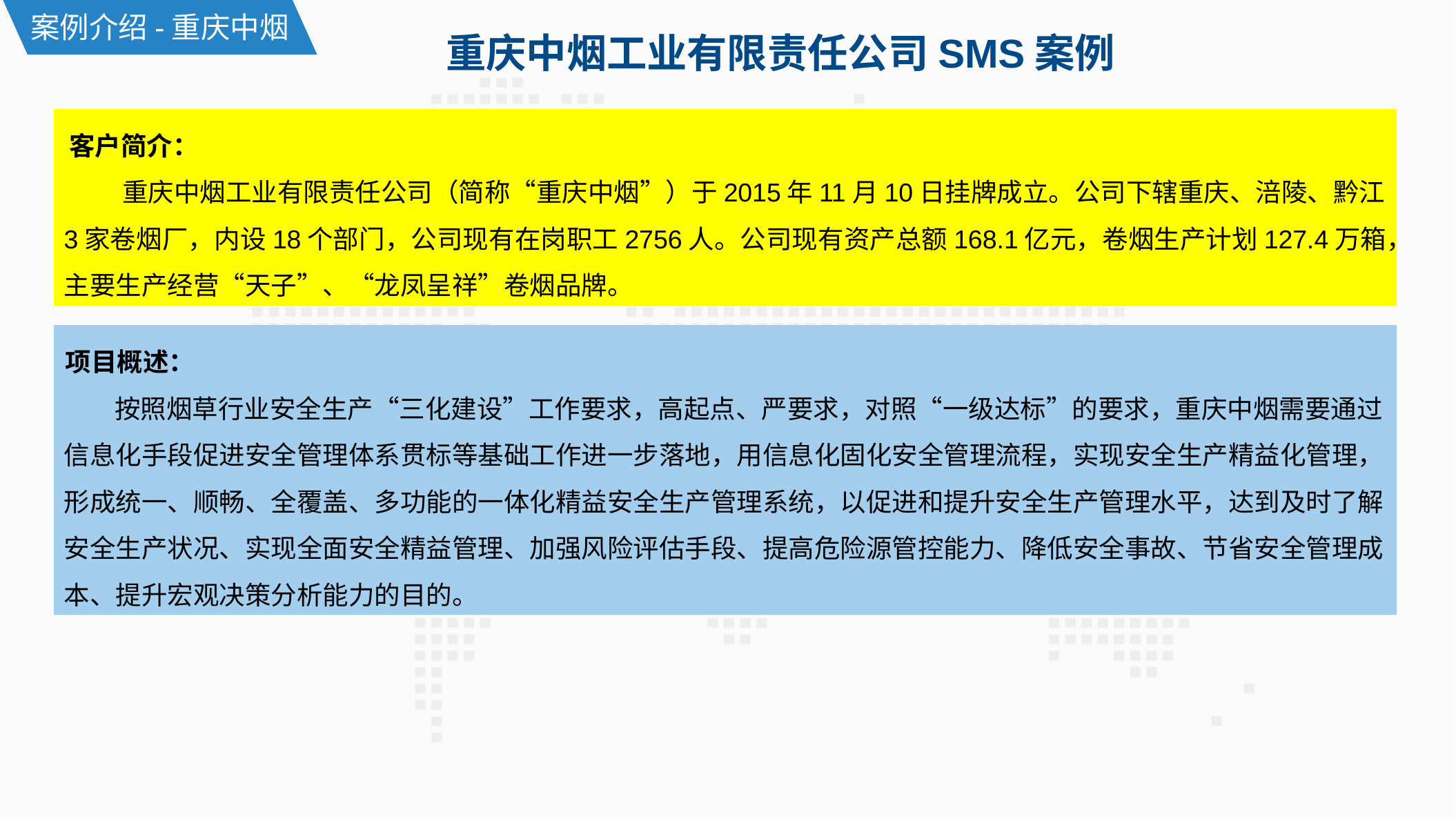

重庆中烟工业有限责任公司SMS案例
案例介绍-重庆中烟
客户简介：
   重庆中烟工业有限责任公司（简称“重庆中烟”）于2015年11月10日挂牌成立。公司下辖重庆、涪陵、黔江3家卷烟厂，内设18个部门，公司现有在岗职工2756人。公司现有资产总额168.1亿元，卷烟生产计划127.4万箱，主要生产经营“天子”、“龙凤呈祥”卷烟品牌。
项目概述：
按照烟草行业安全生产“三化建设”工作要求，高起点、严要求，对照“一级达标”的要求，重庆中烟需要通过信息化手段促进安全管理体系贯标等基础工作进一步落地，用信息化固化安全管理流程，实现安全生产精益化管理，形成统一、顺畅、全覆盖、多功能的一体化精益安全生产管理系统，以促进和提升安全生产管理水平，达到及时了解安全生产状况、实现全面安全精益管理、加强风险评估手段、提高危险源管控能力、降低安全事故、节省安全管理成本、提升宏观决策分析能力的目的。